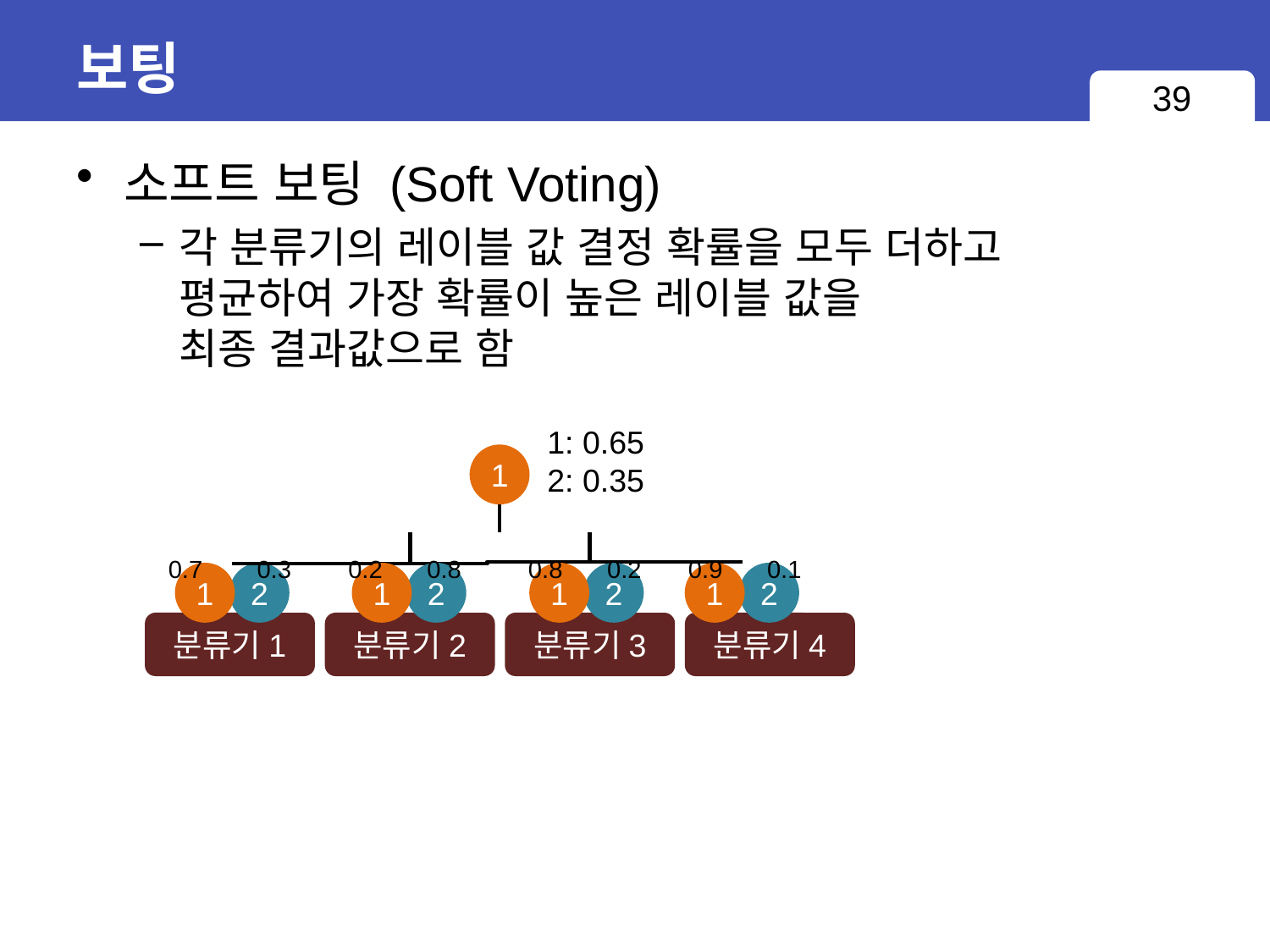

# 보팅
39
소프트 보팅 (Soft Voting)
각 분류기의 레이블 값 결정 확률을 모두 더하고
평균하여 가장 확률이 높은 레이블 값을
최종 결과값으로 함
1: 0.65
2: 0.35
1
0.7
0.3
0.2
0.8
0.8
0.2
0.9
0.1
1
2
1
2
1
2
1
2
분류기1
분류기2
분류기3
분류기4